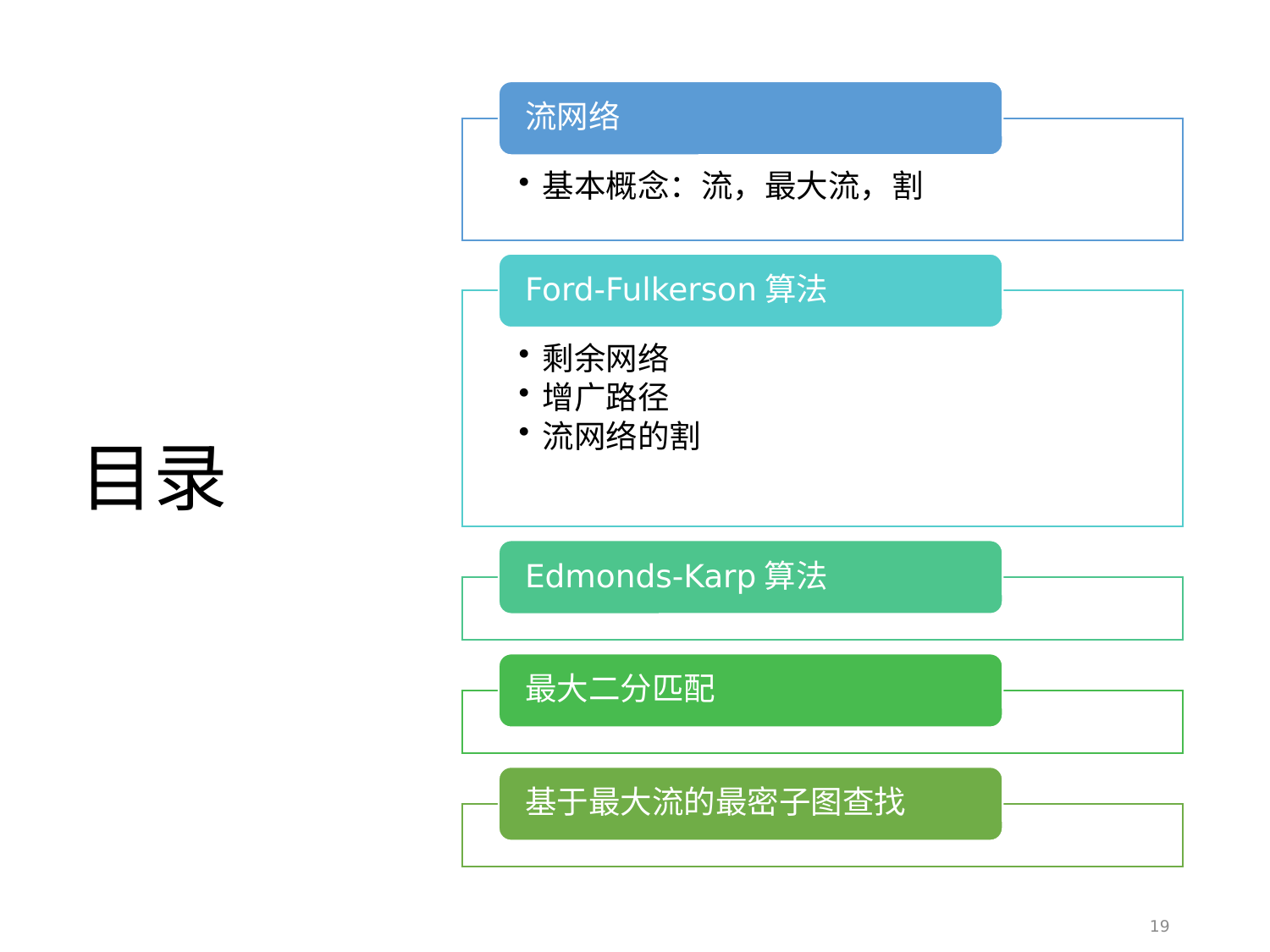

基本概念：流，最大流，割
流网络
剩余网络
增广路径
流网络的割
Ford-Fulkerson算法
Edmonds-Karp算法
最大二分匹配
基于最大流的最密子图查找
# 目录
19